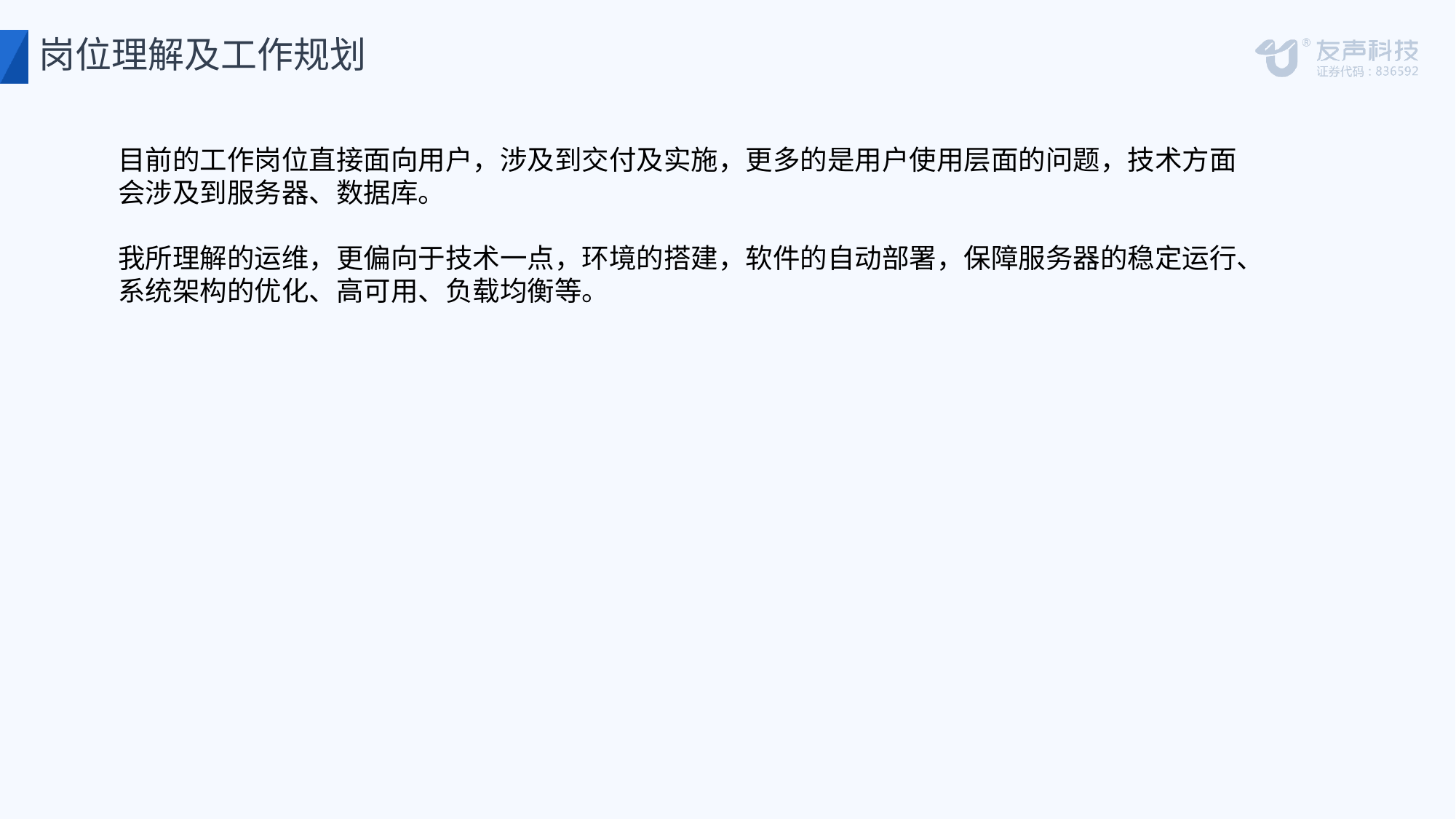

岗位理解及工作规划
目前的工作岗位直接面向用户，涉及到交付及实施，更多的是用户使用层面的问题，技术方面会涉及到服务器、数据库。

我所理解的运维，更偏向于技术一点，环境的搭建，软件的自动部署，保障服务器的稳定运行、系统架构的优化、高可用、负载均衡等。